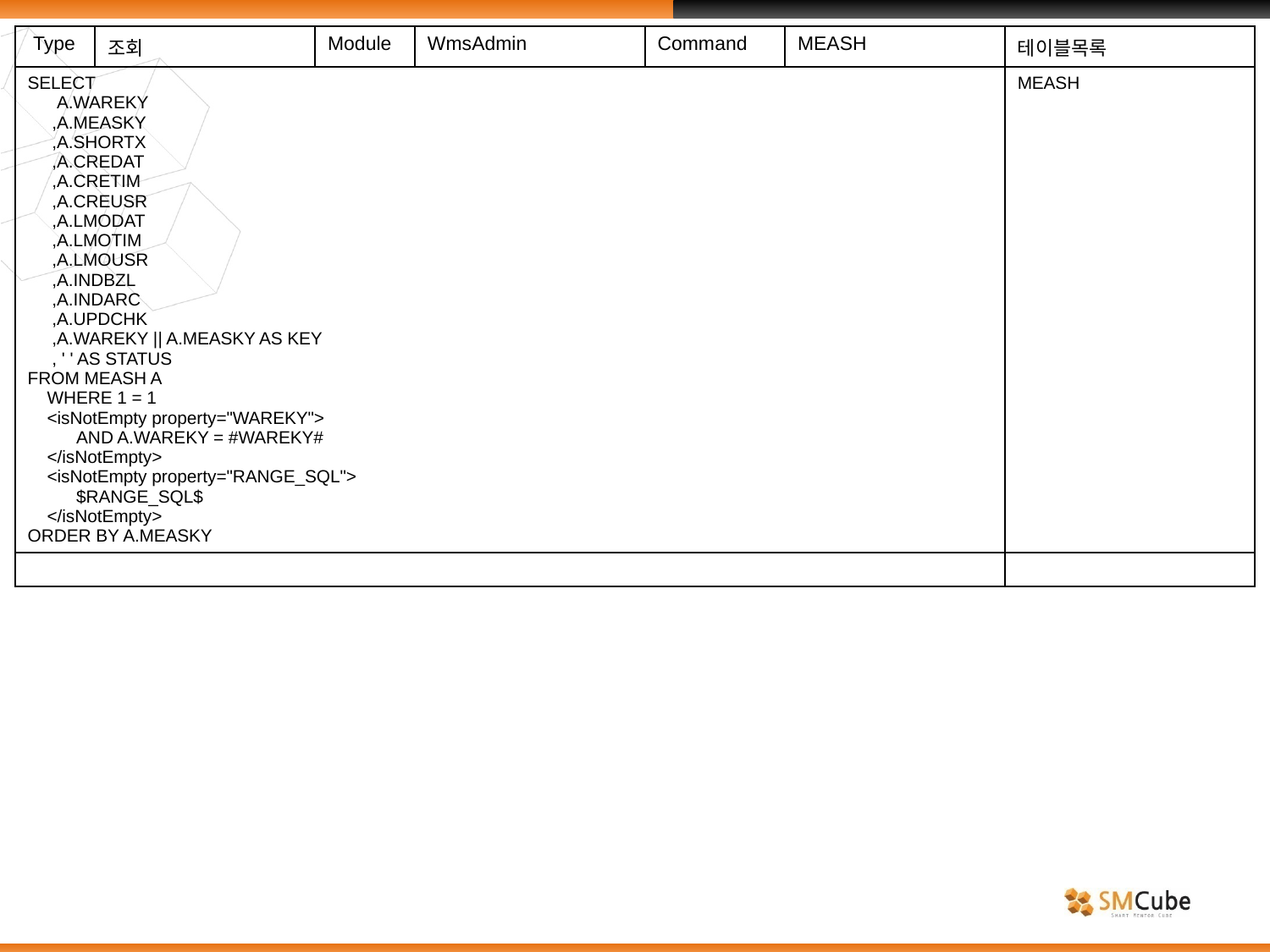

| Type | 조회 | Module | WmsAdmin | Command | MEASH | 테이블목록 |
| --- | --- | --- | --- | --- | --- | --- |
| SELECT A.WAREKY ,A.MEASKY ,A.SHORTX ,A.CREDAT ,A.CRETIM ,A.CREUSR ,A.LMODAT ,A.LMOTIM ,A.LMOUSR ,A.INDBZL ,A.INDARC ,A.UPDCHK ,A.WAREKY || A.MEASKY AS KEY , ' ' AS STATUS FROM MEASH A WHERE 1 = 1 <isNotEmpty property="WAREKY"> AND A.WAREKY = #WAREKY# </isNotEmpty> <isNotEmpty property="RANGE\_SQL"> $RANGE\_SQL$ </isNotEmpty> ORDER BY A.MEASKY |  |  |  |  |  | MEASH |
|  |  |  |  |  |  |  |